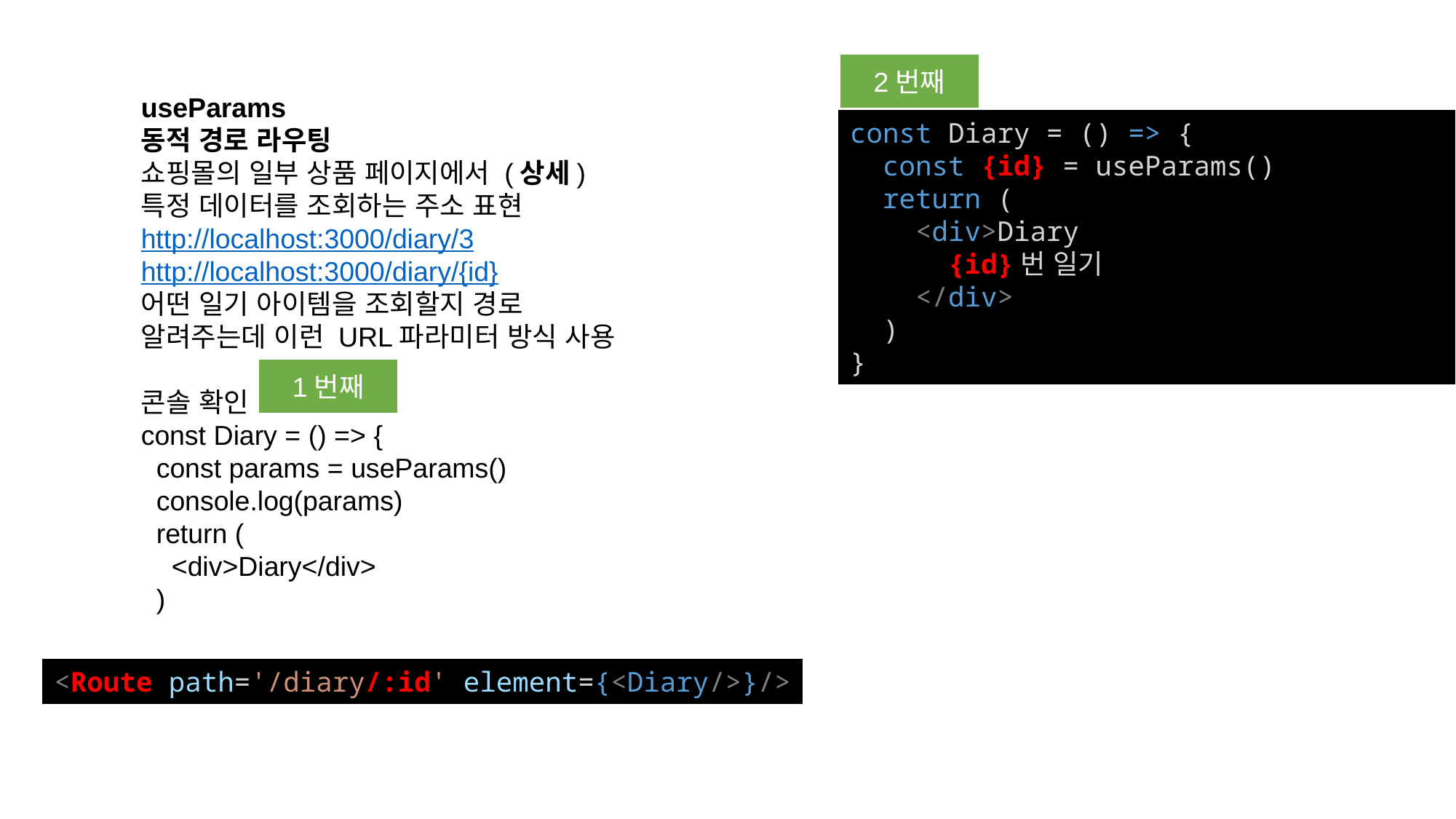

2번째
useParams
동적 경로 라우팅
쇼핑몰의 일부 상품 페이지에서 (상세)
특정 데이터를 조회하는 주소 표현
http://localhost:3000/diary/3
http://localhost:3000/diary/{id}
어떤 일기 아이템을 조회할지 경로
알려주는데 이런 URL파라미터 방식 사용

콘솔 확인
const Diary = () => {
  const params = useParams()
  console.log(params)
  return (
    <div>Diary</div>
  )

const Diary = () => {
  const {id} = useParams()
  return (
    <div>Diary
      {id}번 일기
    </div>
  )
}
1번째
<Route path='/diary/:id' element={<Diary/>}/>